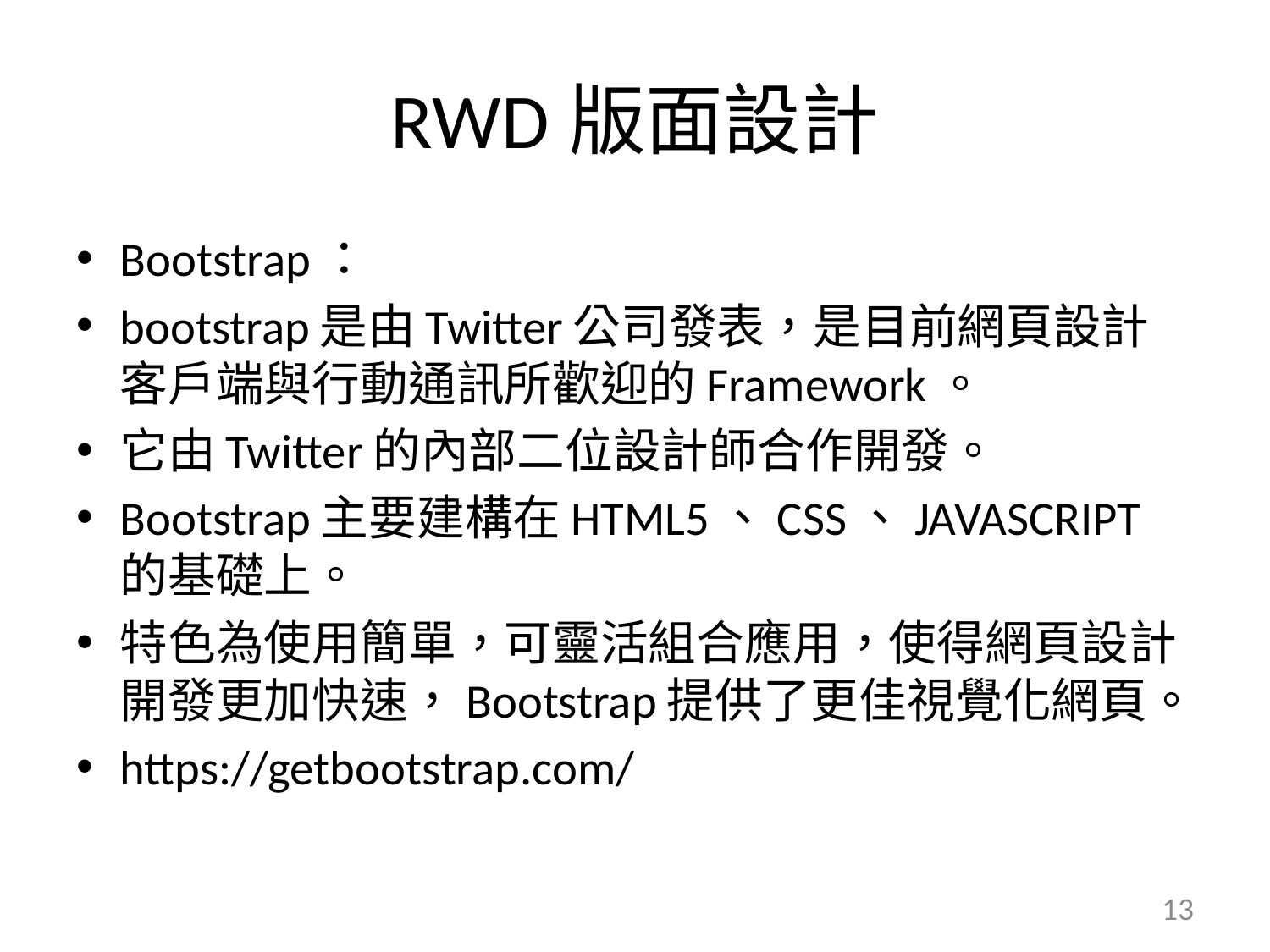

# RWD版面設計
Bootstrap：
bootstrap是由Twitter公司發表，是目前網頁設計客戶端與行動通訊所歡迎的Framework。
它由Twitter的內部二位設計師合作開發。
Bootstrap主要建構在HTML5、CSS、JAVASCRIPT的基礎上。
特色為使用簡單，可靈活組合應用，使得網頁設計開發更加快速，Bootstrap提供了更佳視覺化網頁。
https://getbootstrap.com/
13